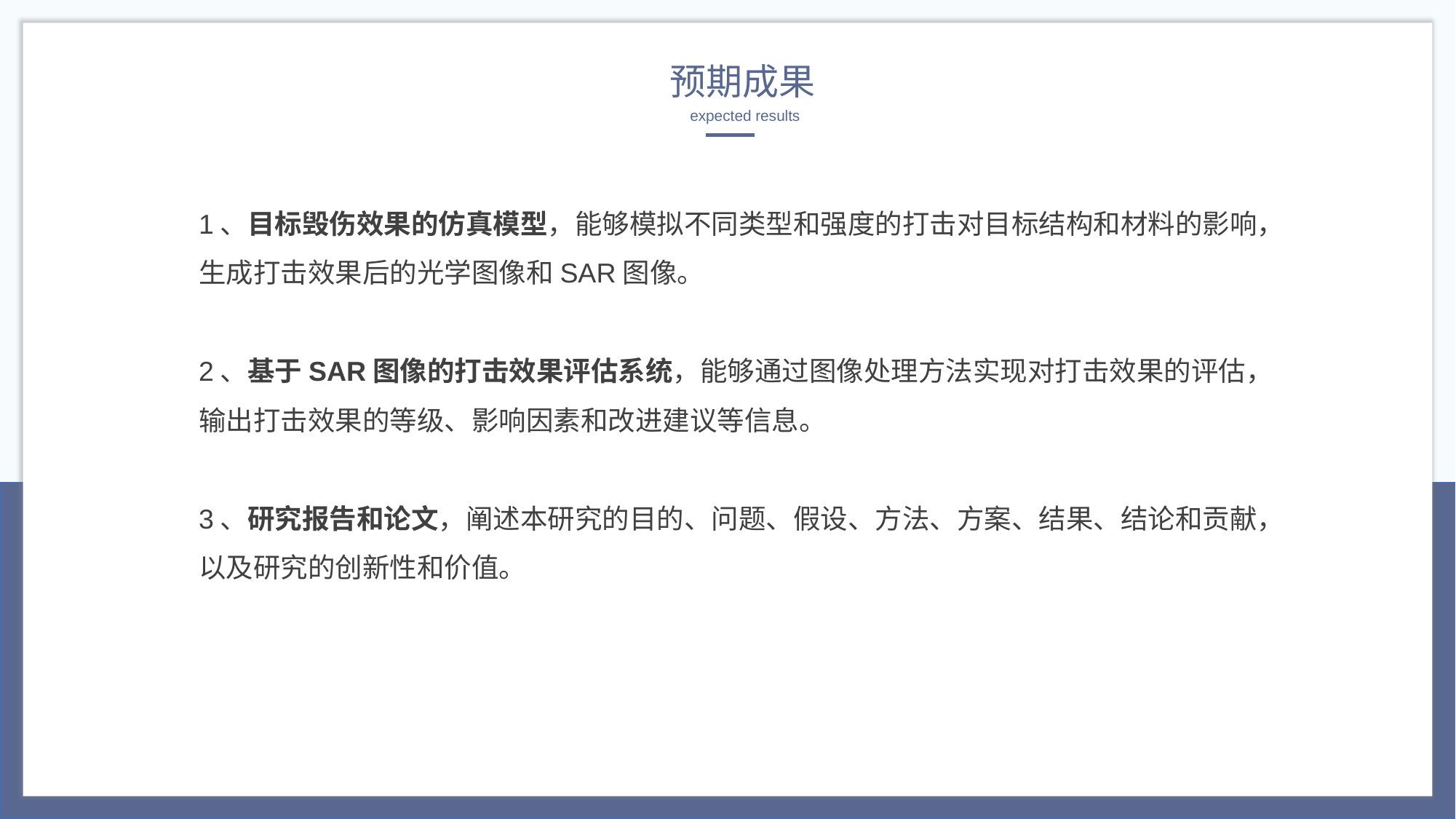

预期成果
expected results
1、目标毁伤效果的仿真模型，能够模拟不同类型和强度的打击对目标结构和材料的影响，生成打击效果后的光学图像和SAR图像。

2、基于SAR图像的打击效果评估系统，能够通过图像处理方法实现对打击效果的评估，输出打击效果的等级、影响因素和改进建议等信息。

3、研究报告和论文，阐述本研究的目的、问题、假设、方法、方案、结果、结论和贡献，以及研究的创新性和价值。
添加小标题
单击此处输入你的正文，文字是您思想的提炼，为了最终演示发布的良好效果，请尽量言简意赅的阐述观点。